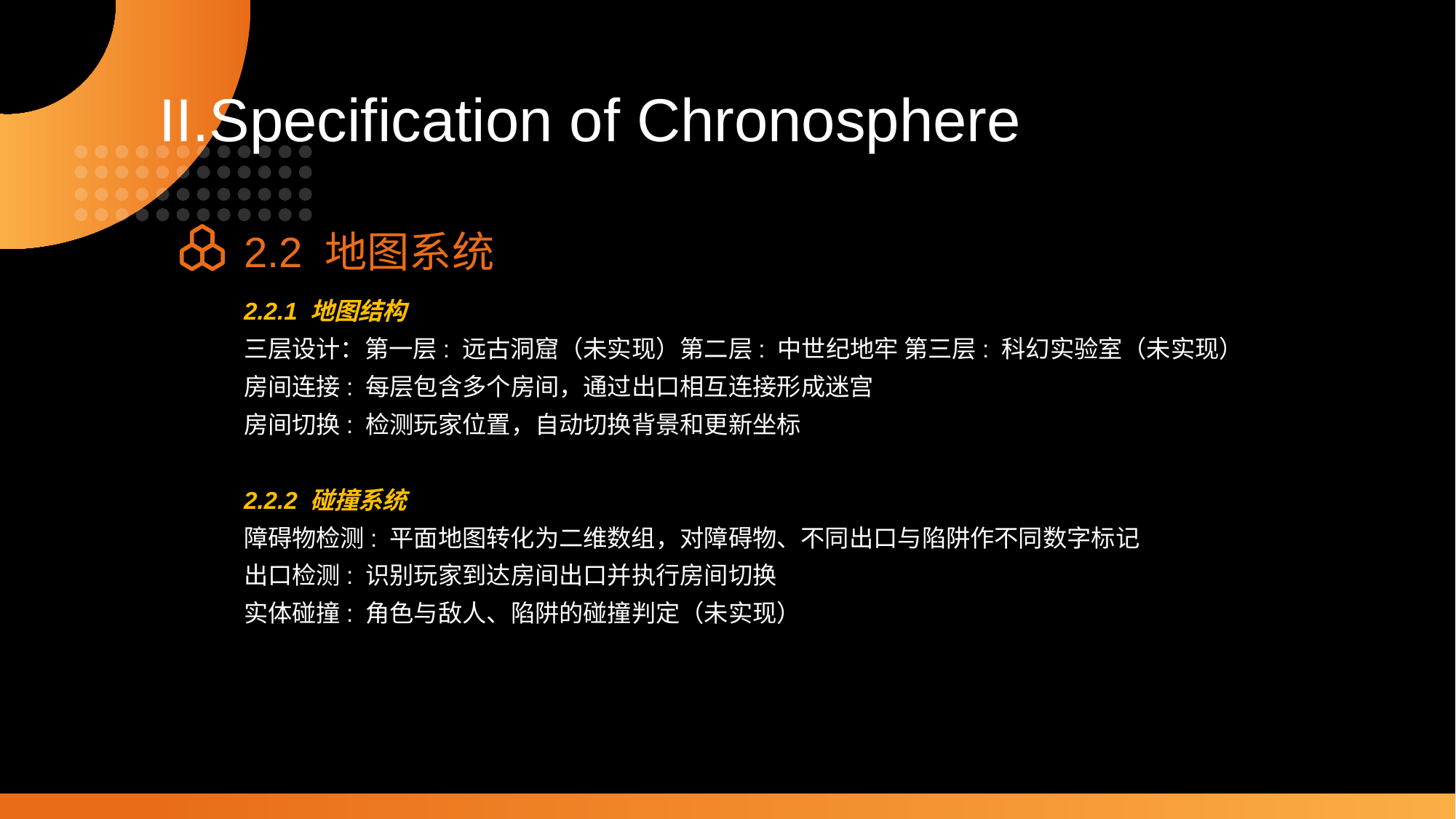

II.Specification of Chronosphere
2.2 地图系统

2.2.1 地图结构
三层设计：第一层: 远古洞窟（未实现）第二层: 中世纪地牢 第三层: 科幻实验室（未实现）
房间连接: 每层包含多个房间，通过出口相互连接形成迷宫
房间切换: 检测玩家位置，自动切换背景和更新坐标

2.2.2 碰撞系统
障碍物检测: 平面地图转化为二维数组，对障碍物、不同出口与陷阱作不同数字标记
出口检测: 识别玩家到达房间出口并执行房间切换
实体碰撞: 角色与敌人、陷阱的碰撞判定（未实现）